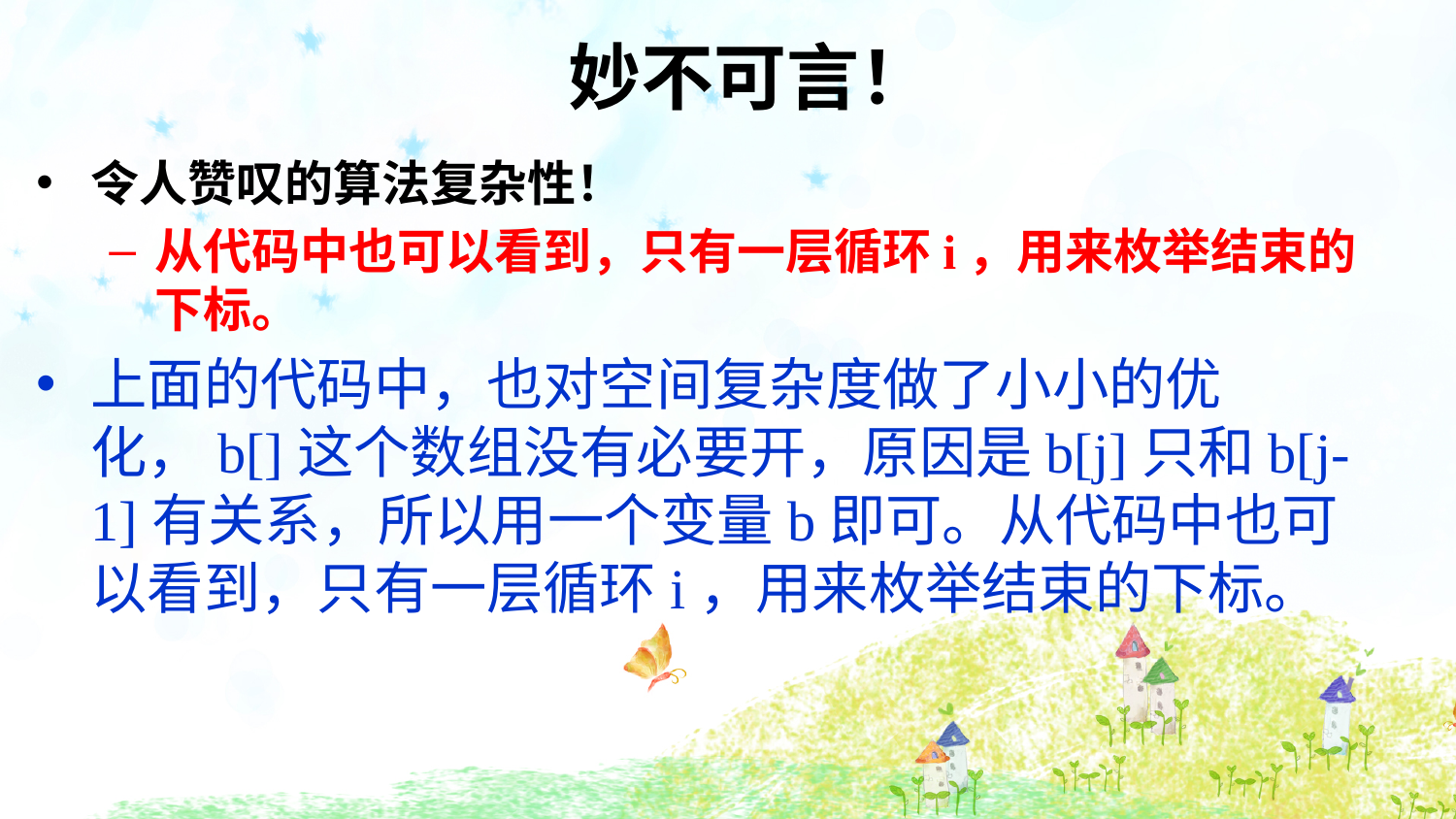

妙不可言！
令人赞叹的算法复杂性！
从代码中也可以看到，只有一层循环i，用来枚举结束的下标。
上面的代码中，也对空间复杂度做了小小的优化，b[]这个数组没有必要开，原因是b[j]只和b[j-1]有关系，所以用一个变量b即可。从代码中也可以看到，只有一层循环i，用来枚举结束的下标。